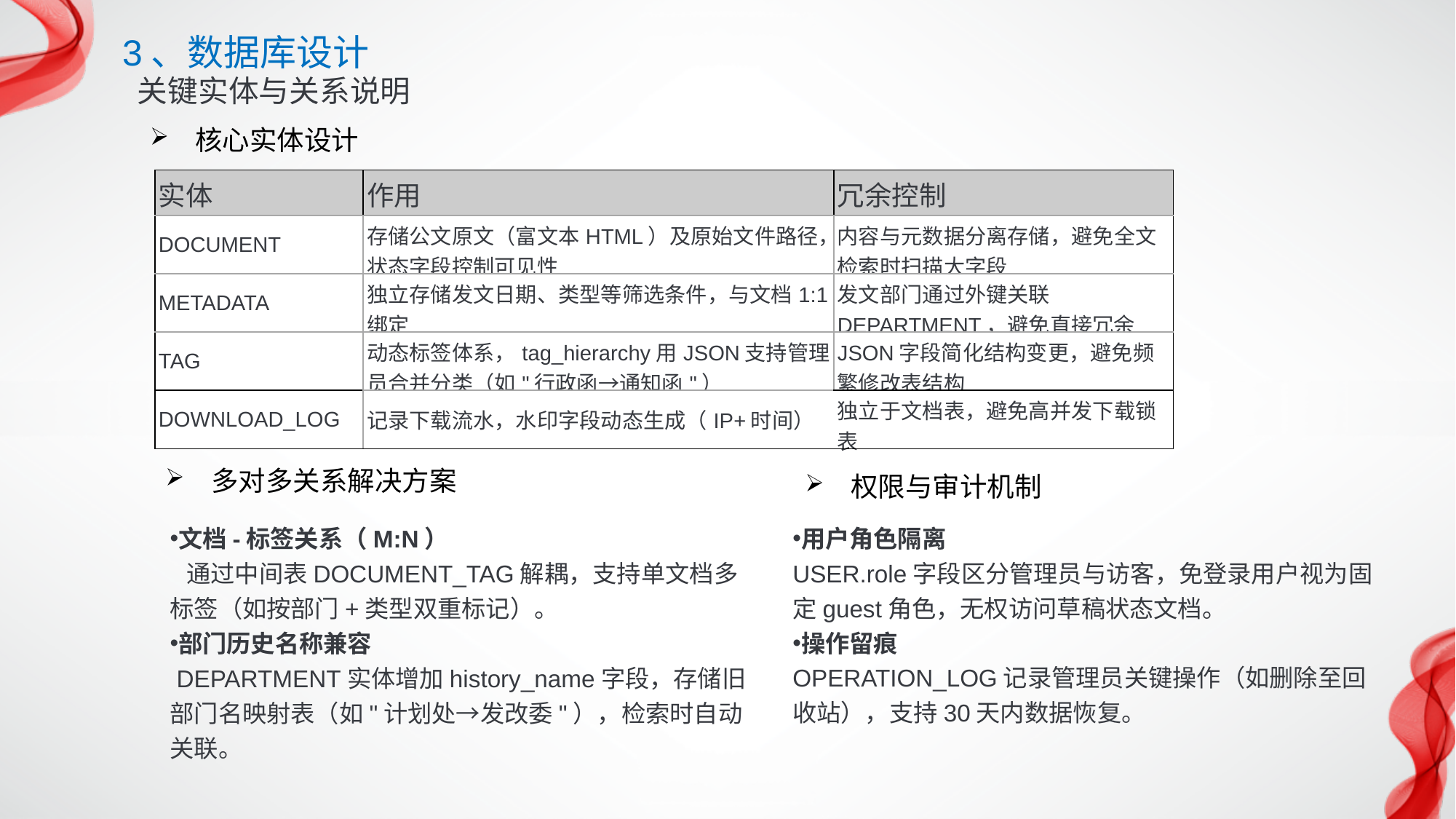

3、数据库设计
关键实体与关系说明
 核心实体设计
| 实体 | 作用 | 冗余控制 |
| --- | --- | --- |
| DOCUMENT | 存储公文原文（富文本HTML）及原始文件路径，状态字段控制可见性 | 内容与元数据分离存储，避免全文检索时扫描大字段 |
| METADATA | 独立存储发文日期、类型等筛选条件，与文档1:1绑定 | 发文部门通过外键关联DEPARTMENT，避免直接冗余 |
| TAG | 动态标签体系，tag\_hierarchy用JSON支持管理员合并分类（如"行政函→通知函"） | JSON字段简化结构变更，避免频繁修改表结构 |
| DOWNLOAD\_LOG | 记录下载流水，水印字段动态生成（IP+时间） | 独立于文档表，避免高并发下载锁表 |
 多对多关系解决方案
 权限与审计机制
用户角色隔离
USER.role字段区分管理员与访客，免登录用户视为固定guest角色，无权访问草稿状态文档。
操作留痕
OPERATION_LOG记录管理员关键操作（如删除至回收站），支持30天内数据恢复。
文档-标签关系（M:N）
  通过中间表DOCUMENT_TAG解耦，支持单文档多标签（如按部门+类型双重标记）。
部门历史名称兼容
 DEPARTMENT实体增加history_name字段，存储旧部门名映射表（如"计划处→发改委"），检索时自动关联。